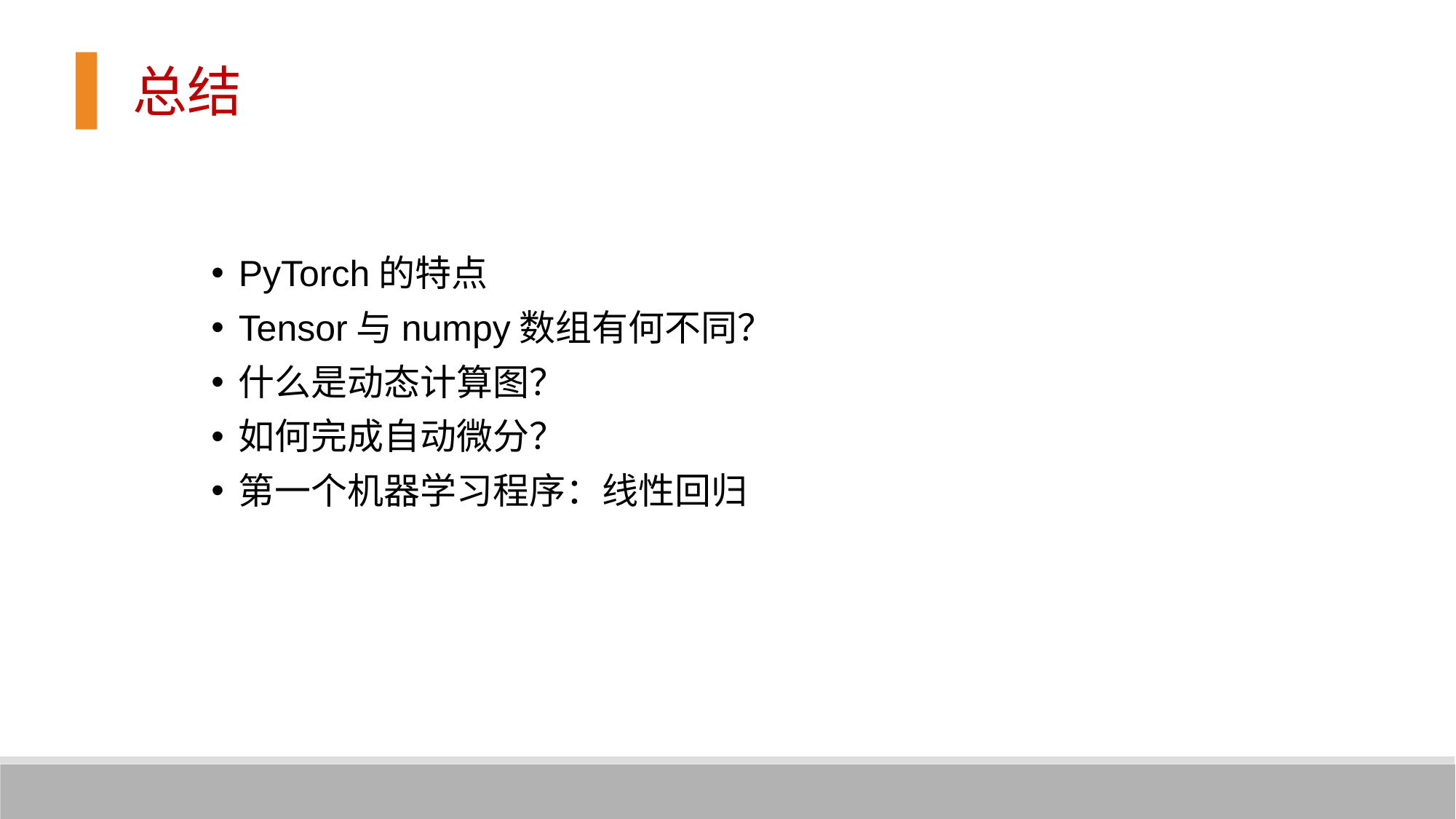

总结

PyTorch的特点
Tensor与numpy数组有何不同？
什么是动态计算图？
如何完成自动微分？
第一个机器学习程序：线性回归